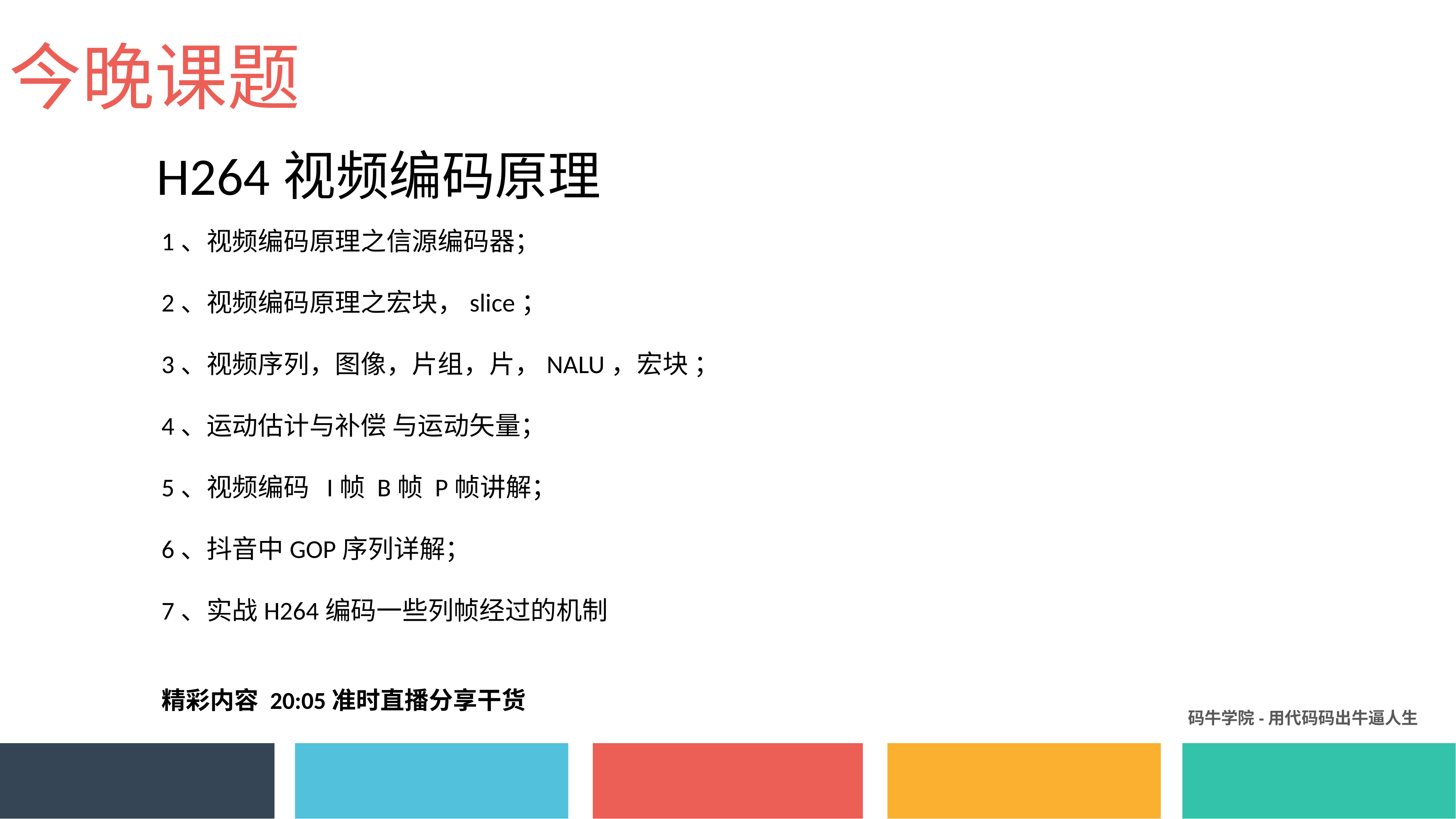

今晚课题
H264视频编码原理
1、视频编码原理之信源编码器；
2、视频编码原理之宏块，slice；
3、视频序列，图像，片组，片，NALU，宏块 ；
4、运动估计与补偿 与运动矢量；
5、视频编码  I帧 B帧 P帧讲解；
6、抖音中GOP序列详解；
7、实战H264编码一些列帧经过的机制

精彩内容 20:05准时直播分享干货
码牛学院-用代码码出牛逼人生